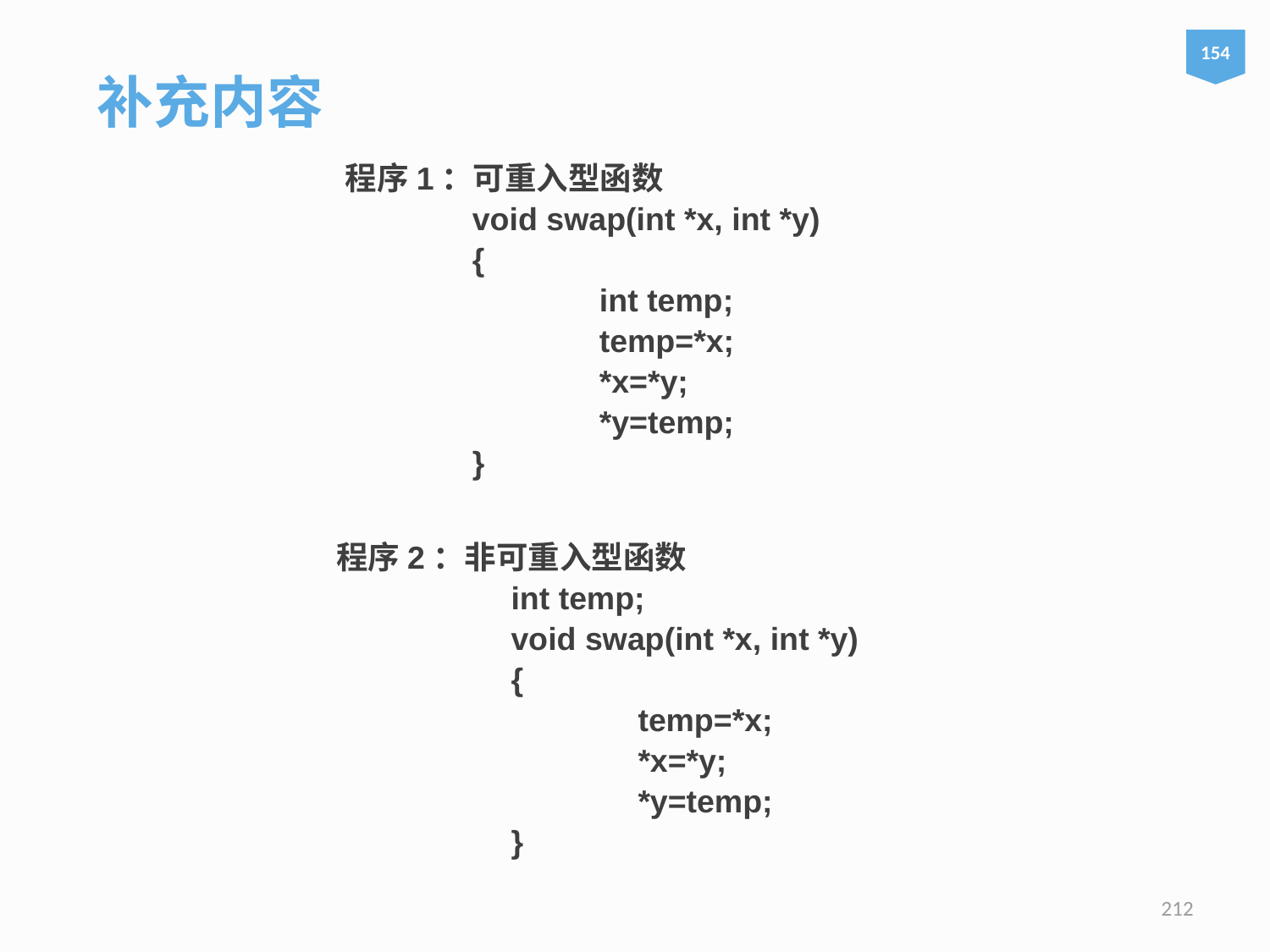

补充内容
154
	程序1：可重入型函数
		void swap(int *x, int *y)
		{
			int temp;
			temp=*x;
			*x=*y;
			*y=temp;
		}

程序2：非可重入型函数
		int temp;
		void swap(int *x, int *y)
		{
			temp=*x;
			*x=*y;
			*y=temp;
		}
212